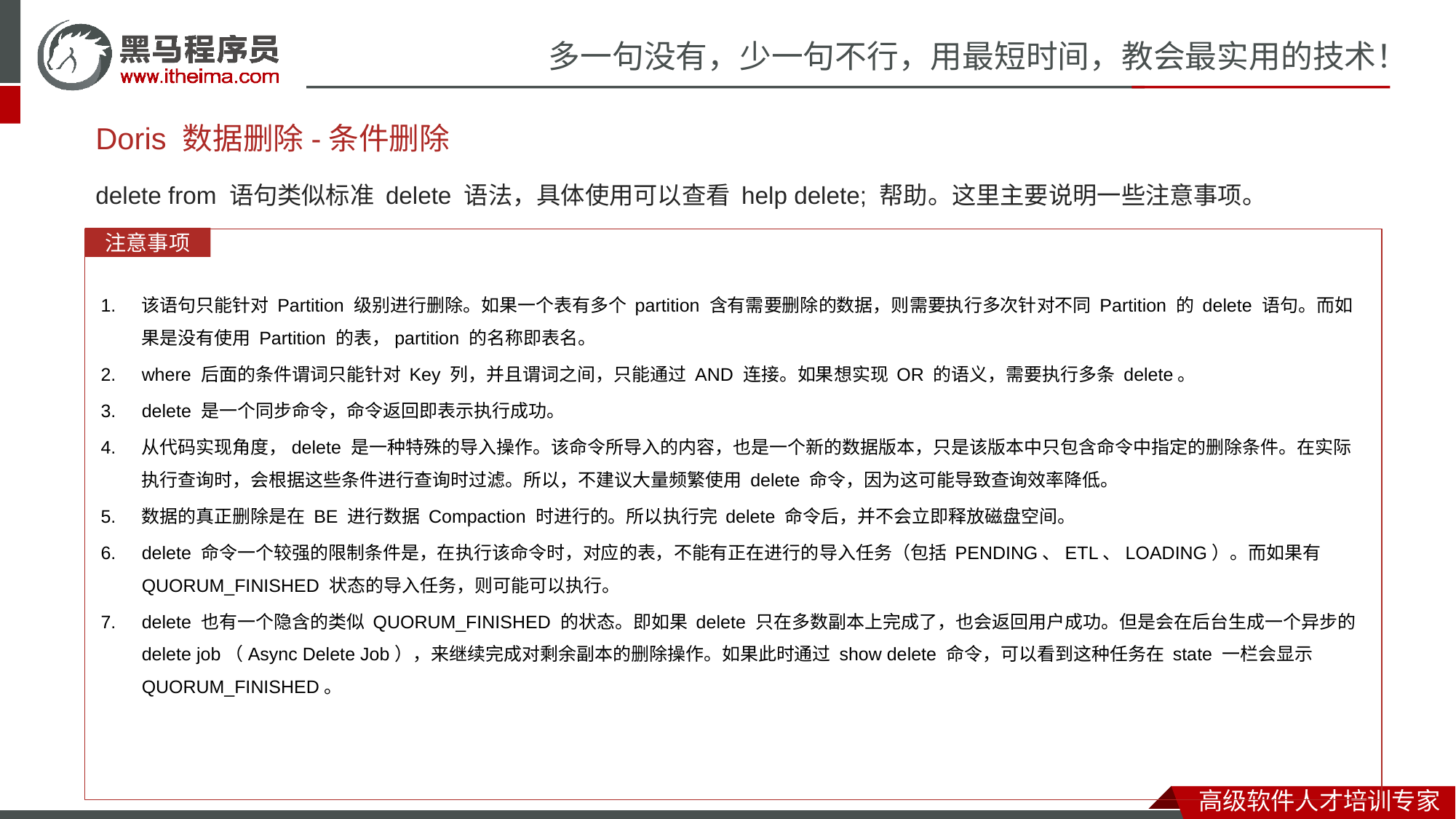

# Doris 数据删除-条件删除
delete from 语句类似标准 delete 语法，具体使用可以查看 help delete; 帮助。这里主要说明一些注意事项。

注意事项

该语句只能针对 Partition 级别进行删除。如果一个表有多个 partition 含有需要删除的数据，则需要执行多次针对不同 Partition 的 delete 语句。而如果是没有使用 Partition 的表，partition 的名称即表名。
where 后面的条件谓词只能针对 Key 列，并且谓词之间，只能通过 AND 连接。如果想实现 OR 的语义，需要执行多条 delete。
delete 是一个同步命令，命令返回即表示执行成功。
从代码实现角度，delete 是一种特殊的导入操作。该命令所导入的内容，也是一个新的数据版本，只是该版本中只包含命令中指定的删除条件。在实际执行查询时，会根据这些条件进行查询时过滤。所以，不建议大量频繁使用 delete 命令，因为这可能导致查询效率降低。
数据的真正删除是在 BE 进行数据 Compaction 时进行的。所以执行完 delete 命令后，并不会立即释放磁盘空间。
delete 命令一个较强的限制条件是，在执行该命令时，对应的表，不能有正在进行的导入任务（包括 PENDING、ETL、LOADING）。而如果有 QUORUM_FINISHED 状态的导入任务，则可能可以执行。
delete 也有一个隐含的类似 QUORUM_FINISHED 的状态。即如果 delete 只在多数副本上完成了，也会返回用户成功。但是会在后台生成一个异步的 delete job（Async Delete Job），来继续完成对剩余副本的删除操作。如果此时通过 show delete 命令，可以看到这种任务在 state 一栏会显示 QUORUM_FINISHED。